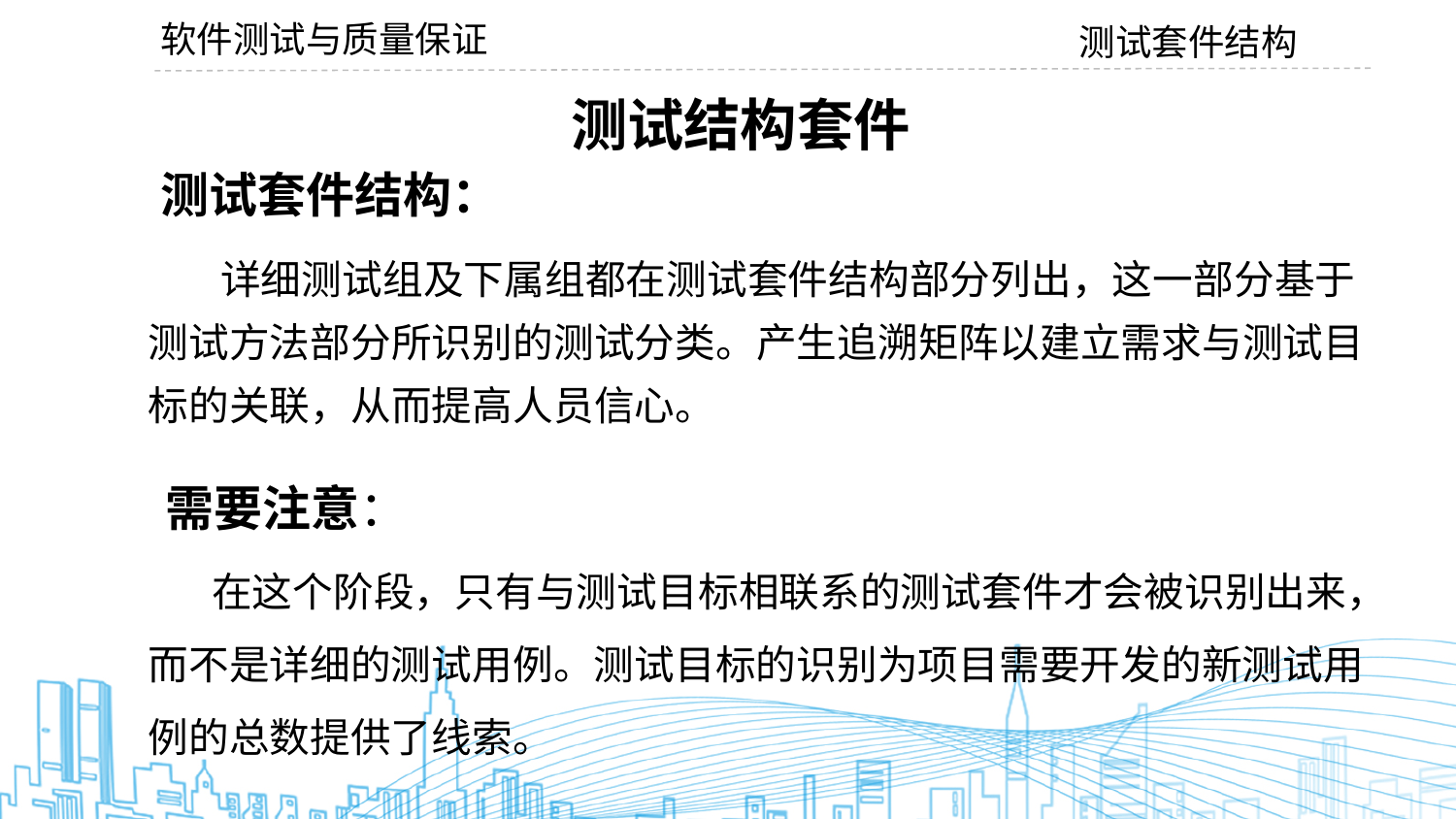

软件测试与质量保证
测试套件结构
测试结构套件
         测试套件结构：
       详细测试组及下属组都在测试套件结构部分列出，这一部分基于测试方法部分所识别的测试分类。产生追溯矩阵以建立需求与测试目标的关联，从而提高人员信心。
需要注意：
      在这个阶段，只有与测试目标相联系的测试套件才会被识别出来，而不是详细的测试用例。测试目标的识别为项目需要开发的新测试用例的总数提供了线索。